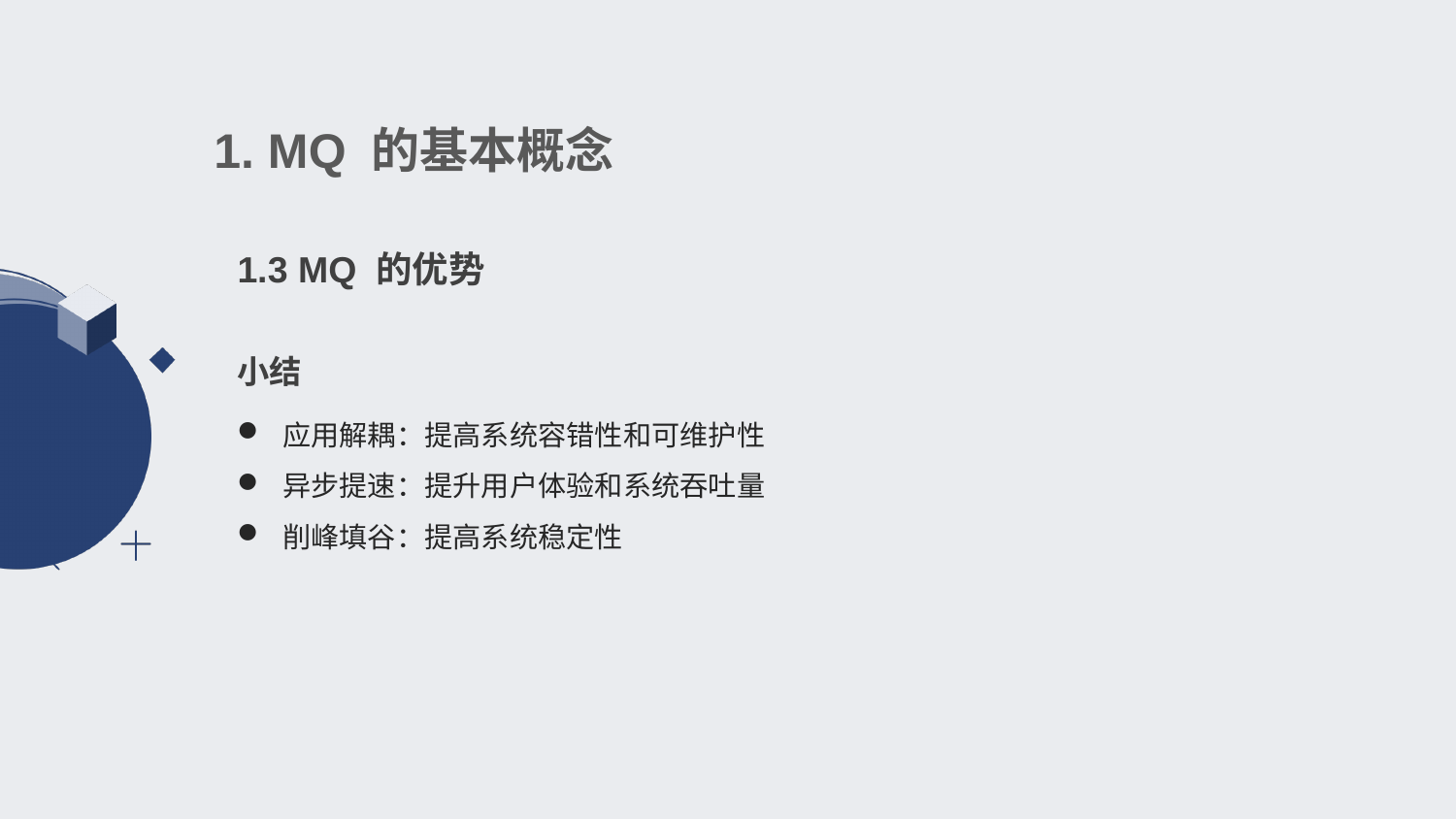

1. MQ 的基本概念
1.3 MQ 的优势
小结
应用解耦：提高系统容错性和可维护性
异步提速：提升用户体验和系统吞吐量
削峰填谷：提高系统稳定性